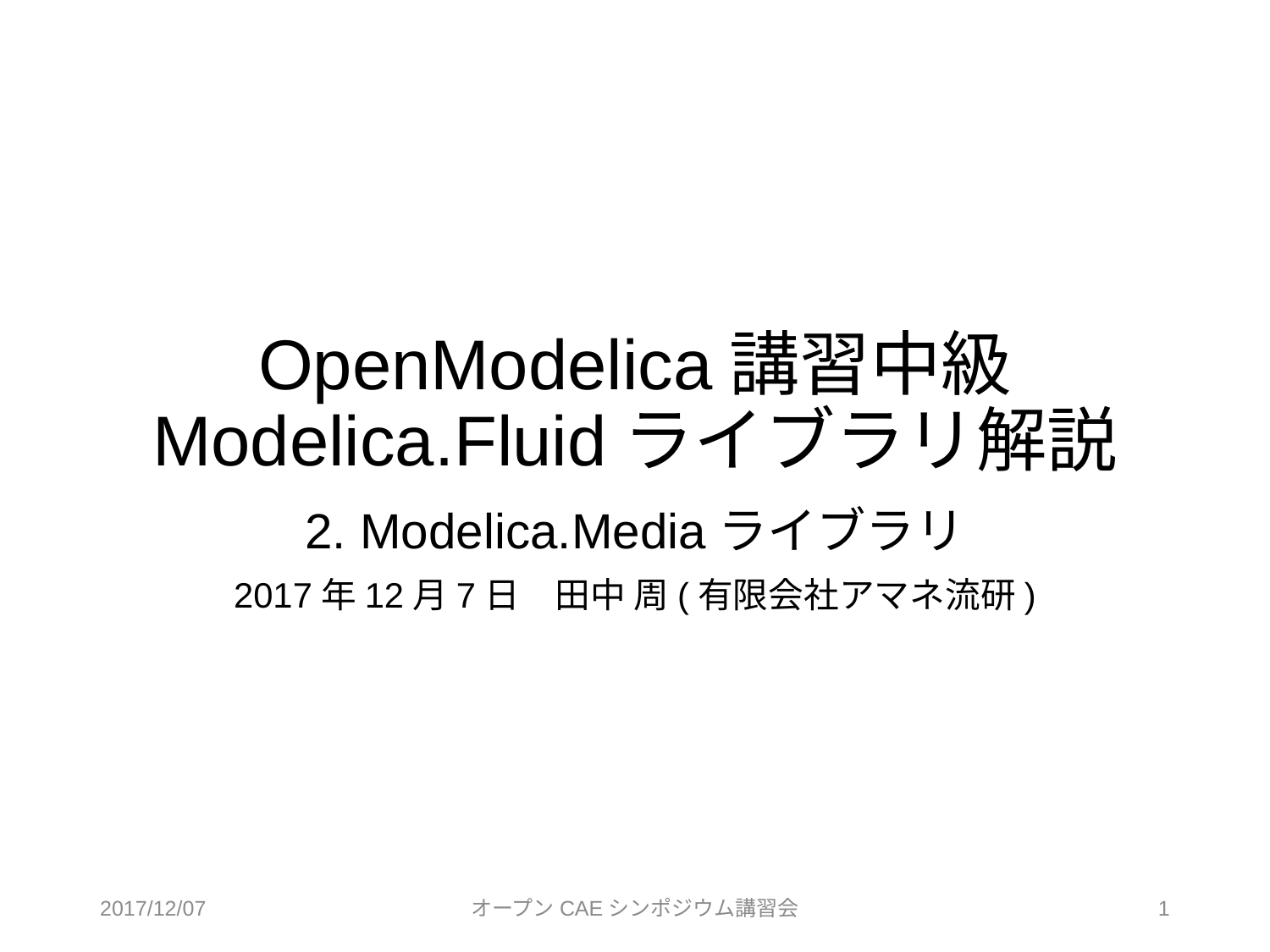

# OpenModelica講習中級 Modelica.Fluidライブラリ解説
2. Modelica.Mediaライブラリ
2017年12月7日　田中 周(有限会社アマネ流研)
2017/12/07
オープンCAEシンポジウム講習会
1